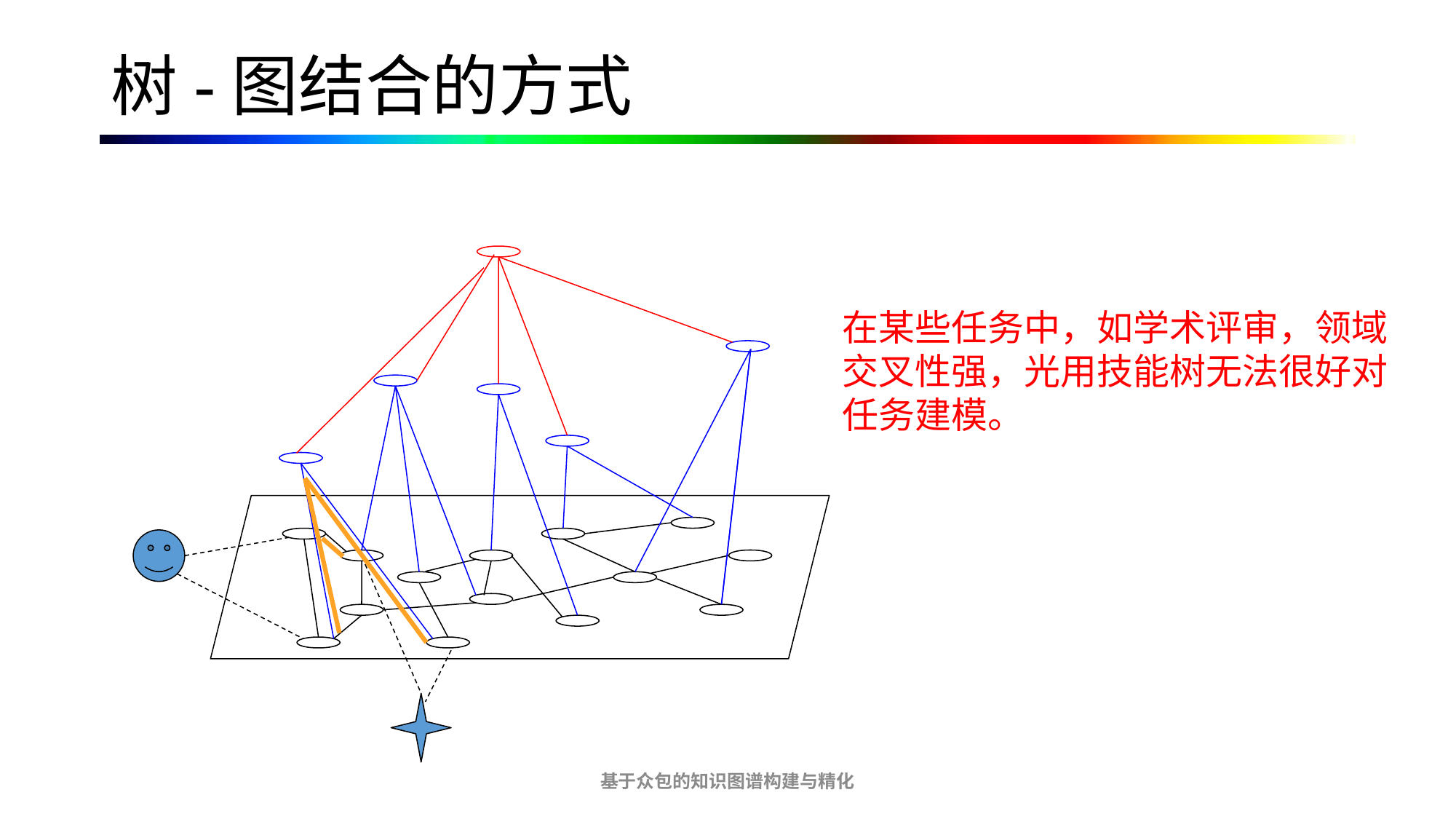

# 树-图结合的方式

在某些任务中，如学术评审，领域交叉性强，光用技能树无法很好对任务建模。

基于众包的知识图谱构建与精化
28